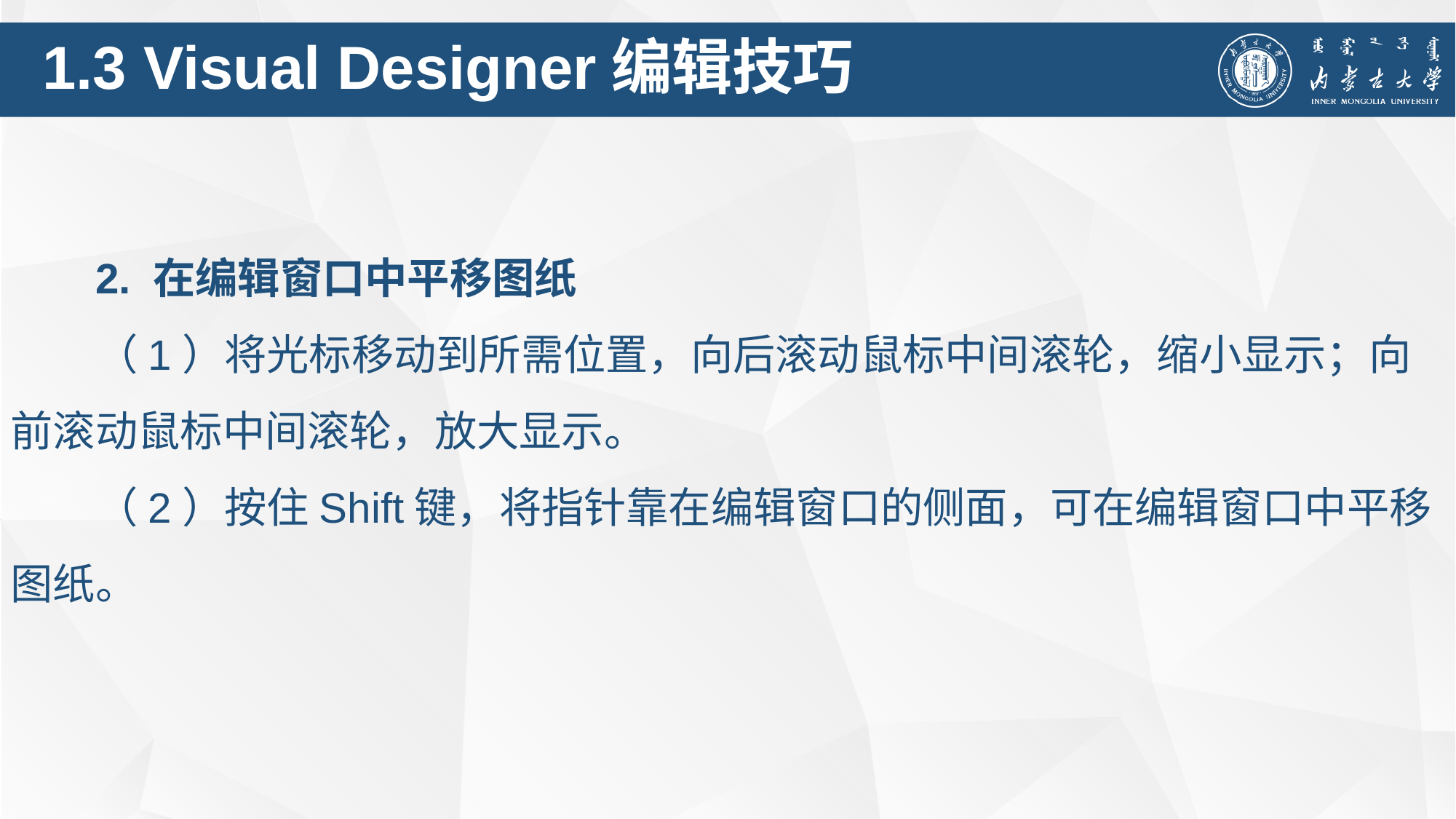

1.3 Visual Designer编辑技巧

2. 在编辑窗口中平移图纸
（1）将光标移动到所需位置，向后滚动鼠标中间滚轮，缩小显示；向前滚动鼠标中间滚轮，放大显示。
（2）按住Shift键，将指针靠在编辑窗口的侧面，可在编辑窗口中平移图纸。